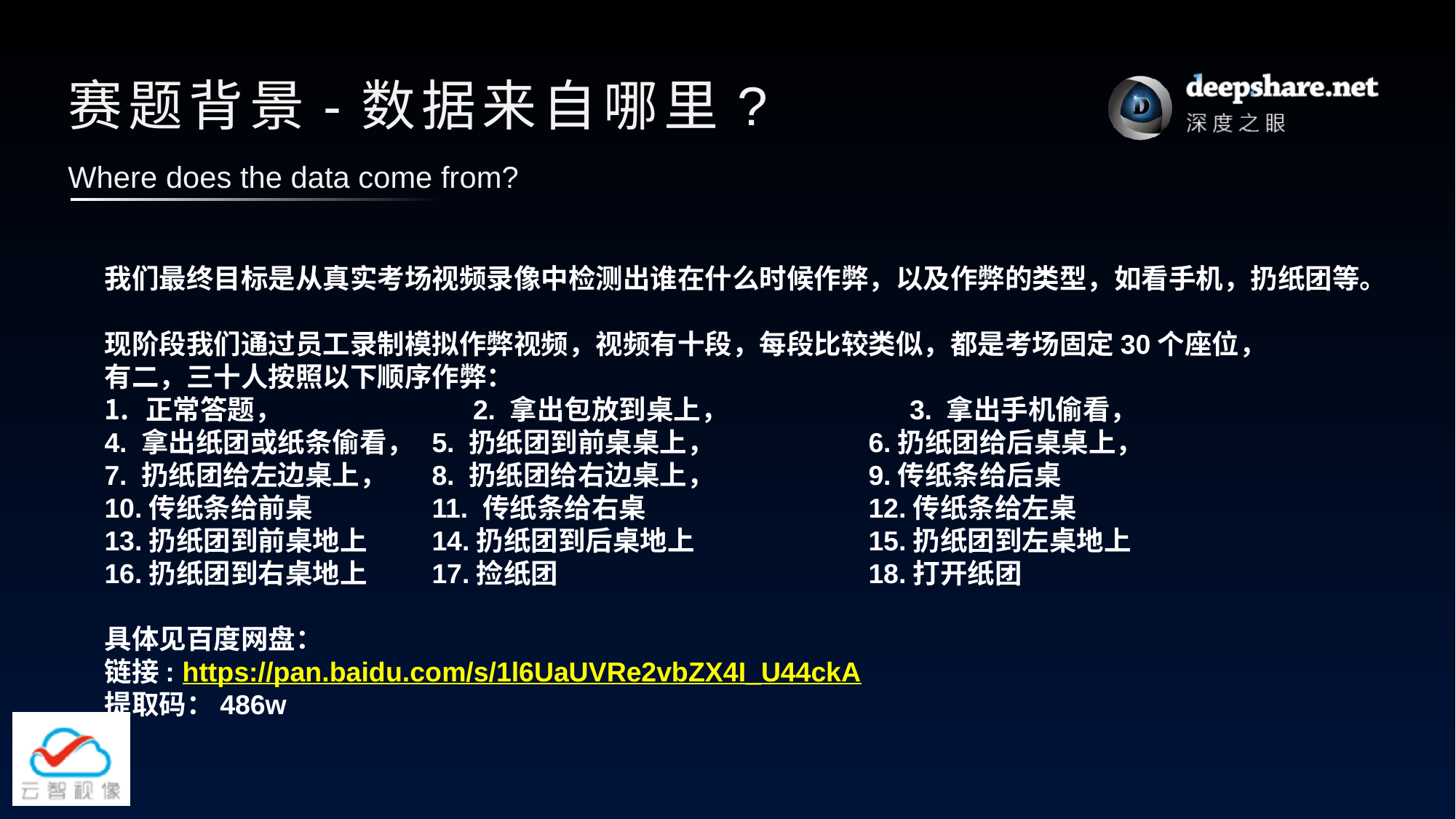

# 赛题背景-数据来自哪里?
Where does the data come from?
我们最终目标是从真实考场视频录像中检测出谁在什么时候作弊，以及作弊的类型，如看手机，扔纸团等。

现阶段我们通过员工录制模拟作弊视频，视频有十段，每段比较类似，都是考场固定30个座位，
有二，三十人按照以下顺序作弊：
正常答题，		2. 拿出包放到桌上，		3. 拿出手机偷看，
4. 拿出纸团或纸条偷看，	5. 扔纸团到前桌桌上，		6.扔纸团给后桌桌上，
7. 扔纸团给左边桌上，	8. 扔纸团给右边桌上，		9.传纸条给后桌
10.传纸条给前桌		11. 传纸条给右桌			12.传纸条给左桌
13.扔纸团到前桌地上	14.扔纸团到后桌地上		15.扔纸团到左桌地上
16.扔纸团到右桌地上	17.捡纸团			18.打开纸团

具体见百度网盘：
链接: https://pan.baidu.com/s/1l6UaUVRe2vbZX4I_U44ckA
提取码：486w